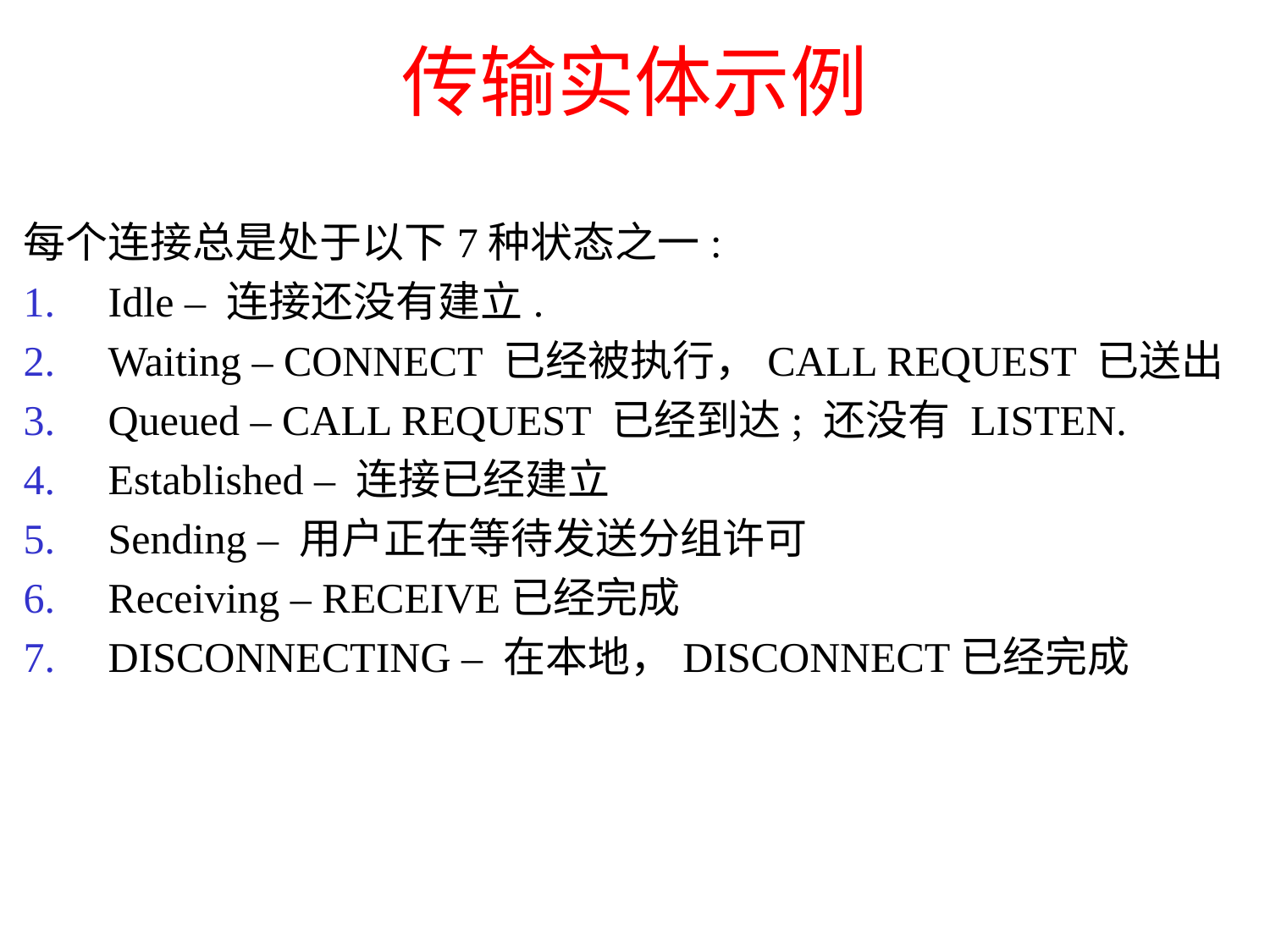

# 传输实体示例
每个连接总是处于以下7种状态之一:
Idle – 连接还没有建立.
Waiting – CONNECT 已经被执行，CALL REQUEST 已送出
Queued – CALL REQUEST 已经到达; 还没有 LISTEN.
Established – 连接已经建立
Sending – 用户正在等待发送分组许可
Receiving – RECEIVE已经完成
DISCONNECTING – 在本地，DISCONNECT已经完成